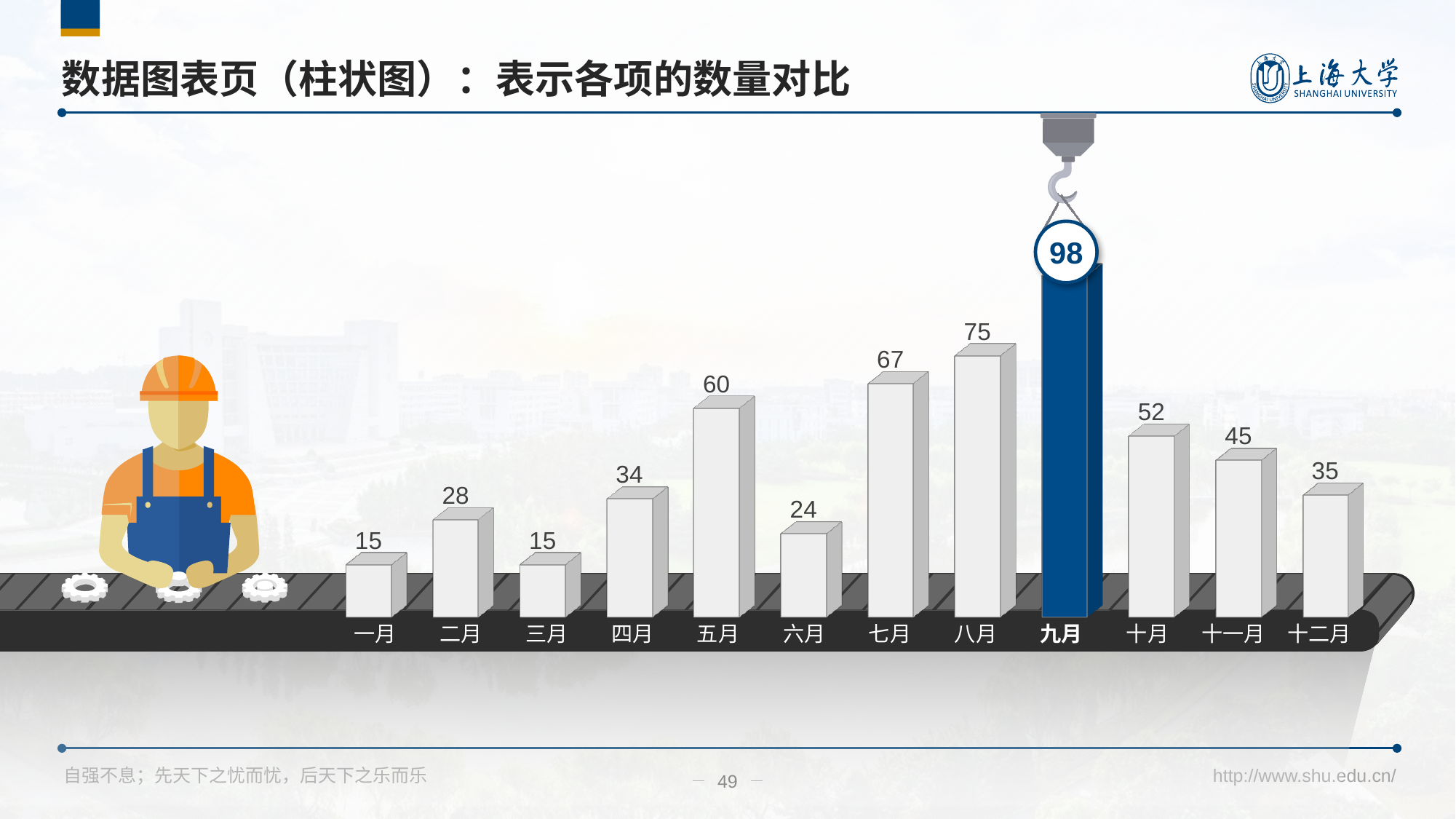

右键单击图表 → 编辑数据 → 更改数据
# 数据图表页（柱状图）：表示各项的数量对比

98

[unsupported chart]

一月
二月
三月
四月
五月
六月
七月
八月
九月
十月
十一月
十二月
49